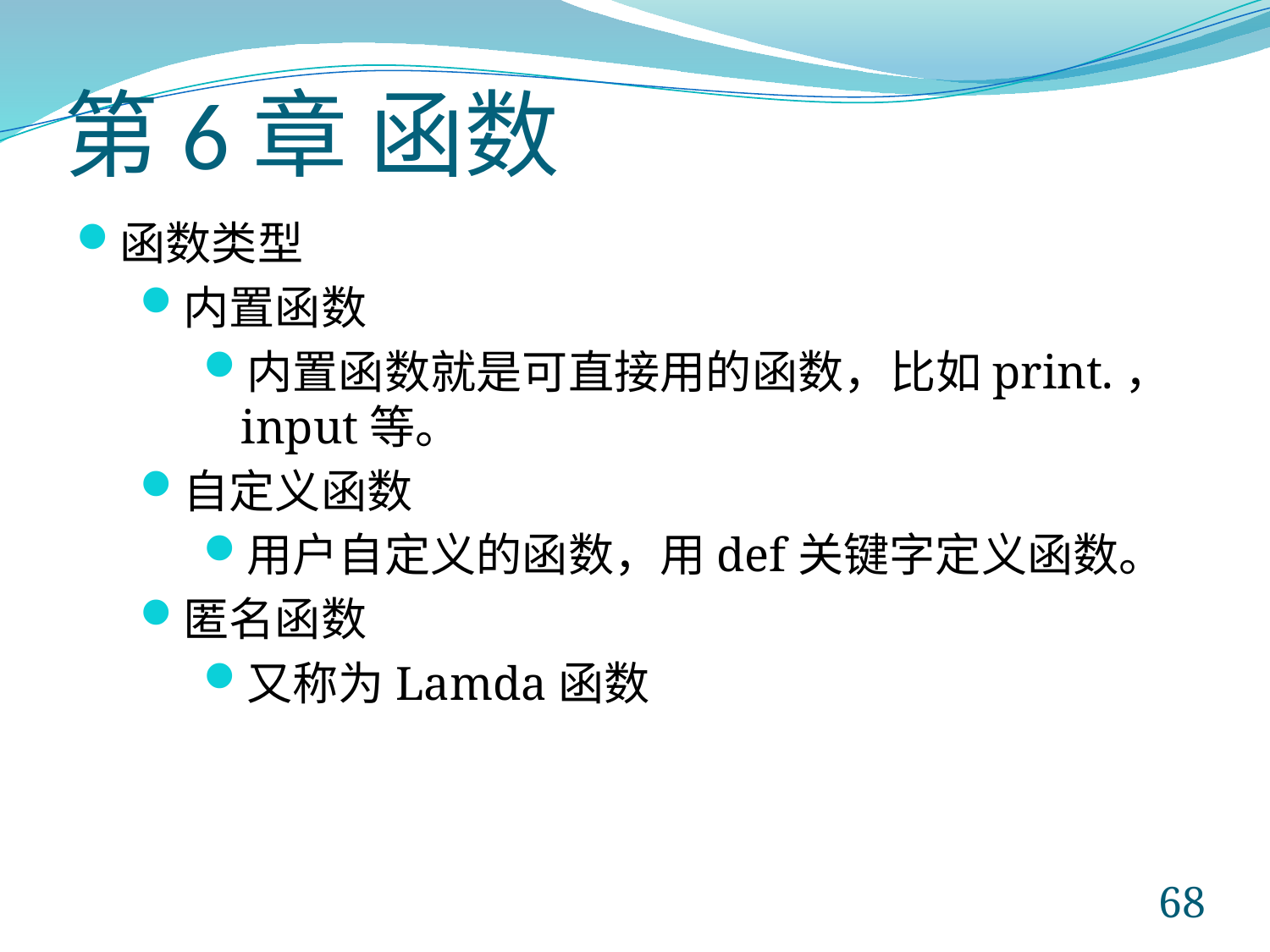

# 第6章 函数
函数类型
内置函数
内置函数就是可直接用的函数，比如print.，input等。
自定义函数
用户自定义的函数，用def关键字定义函数。
匿名函数
又称为Lamda函数

68